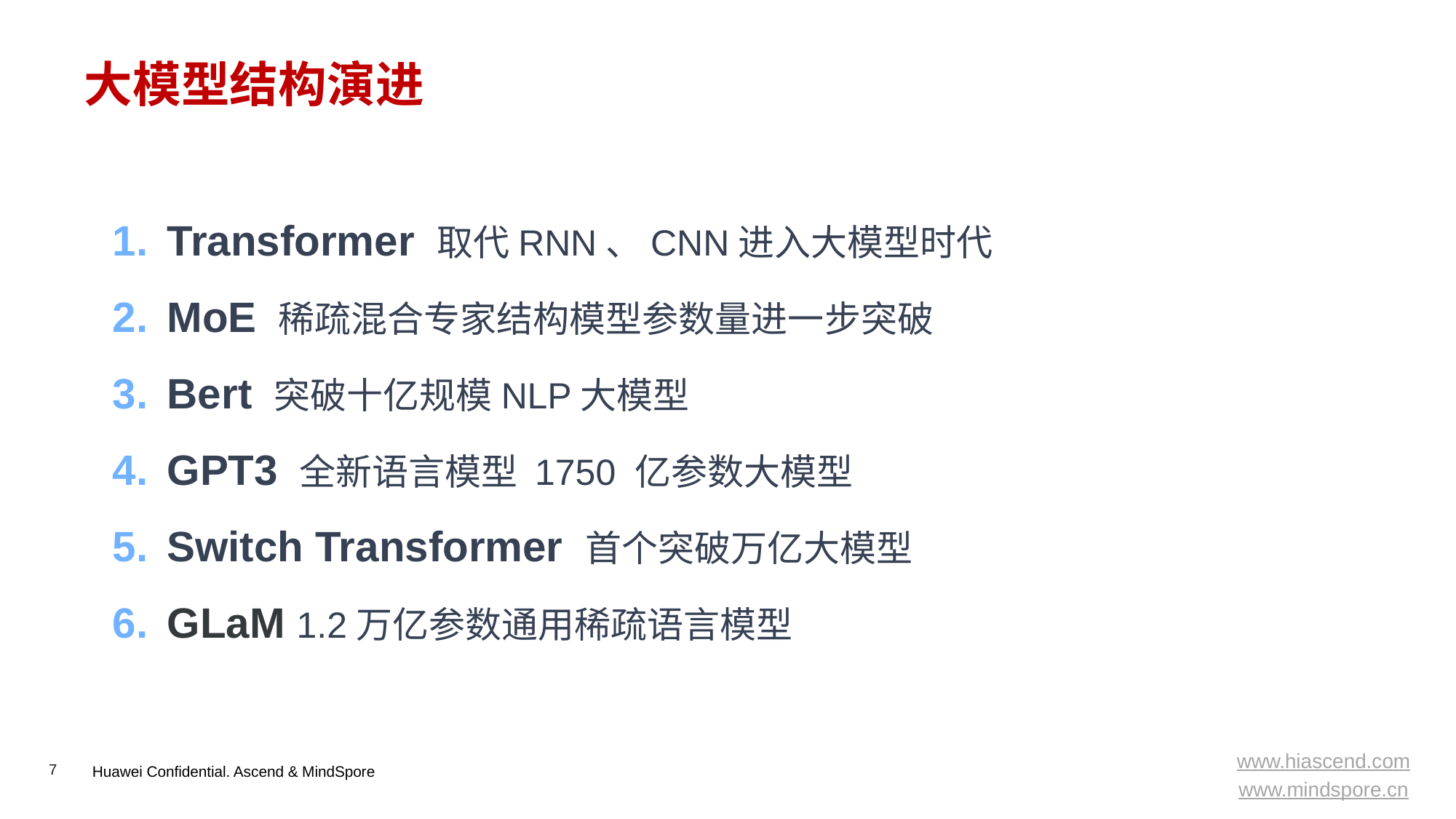

大模型结构演进
Transformer 取代RNN、CNN进入大模型时代
MoE 稀疏混合专家结构模型参数量进一步突破
Bert 突破十亿规模NLP大模型
GPT3 全新语言模型 1750 亿参数大模型
Switch Transformer 首个突破万亿大模型
GLaM 1.2万亿参数通用稀疏语言模型